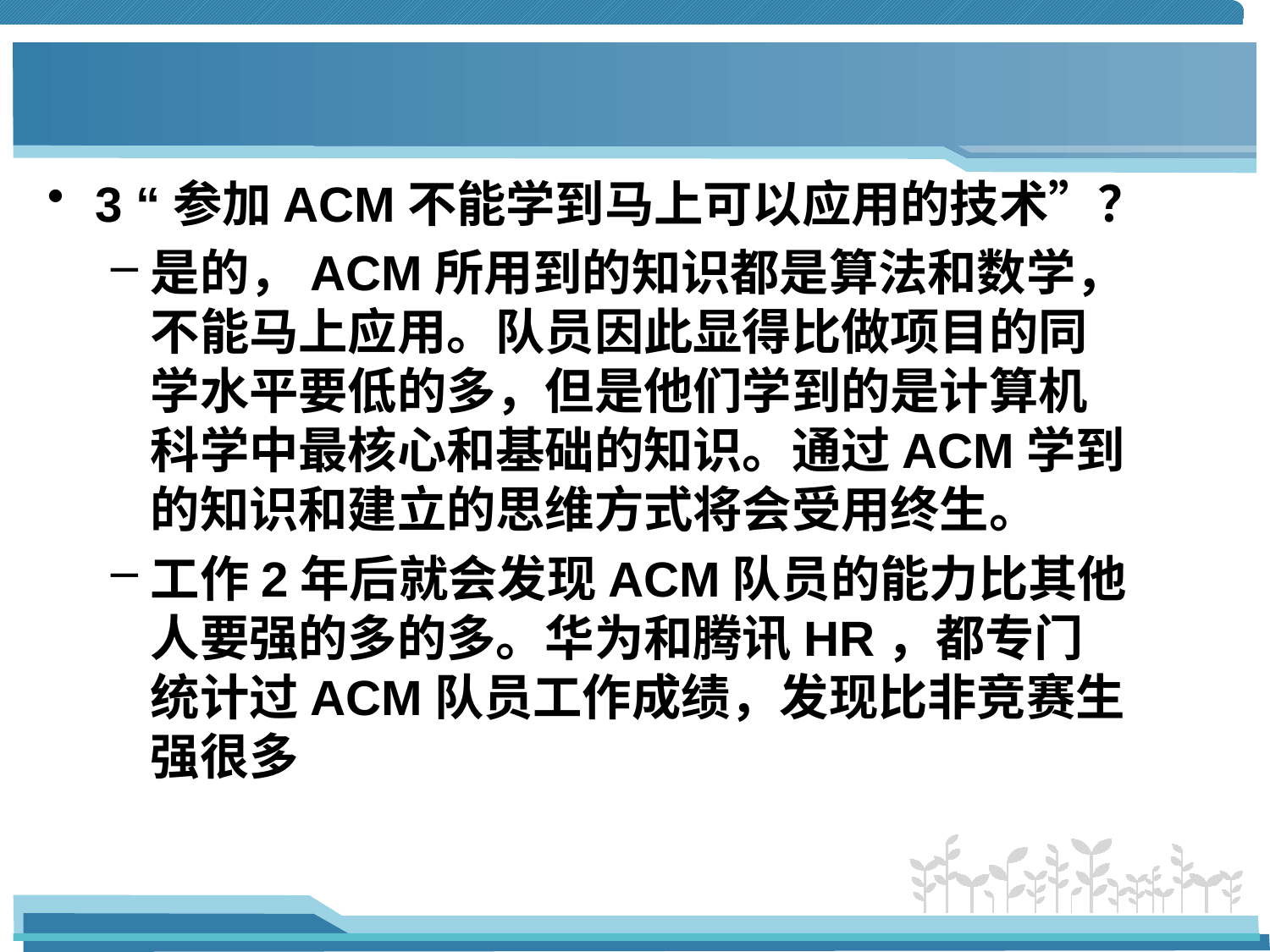

#
3 “参加ACM不能学到马上可以应用的技术”？
是的，ACM所用到的知识都是算法和数学，不能马上应用。队员因此显得比做项目的同学水平要低的多，但是他们学到的是计算机科学中最核心和基础的知识。通过ACM学到的知识和建立的思维方式将会受用终生。
工作2年后就会发现ACM队员的能力比其他人要强的多的多。华为和腾讯HR，都专门统计过ACM队员工作成绩，发现比非竞赛生强很多